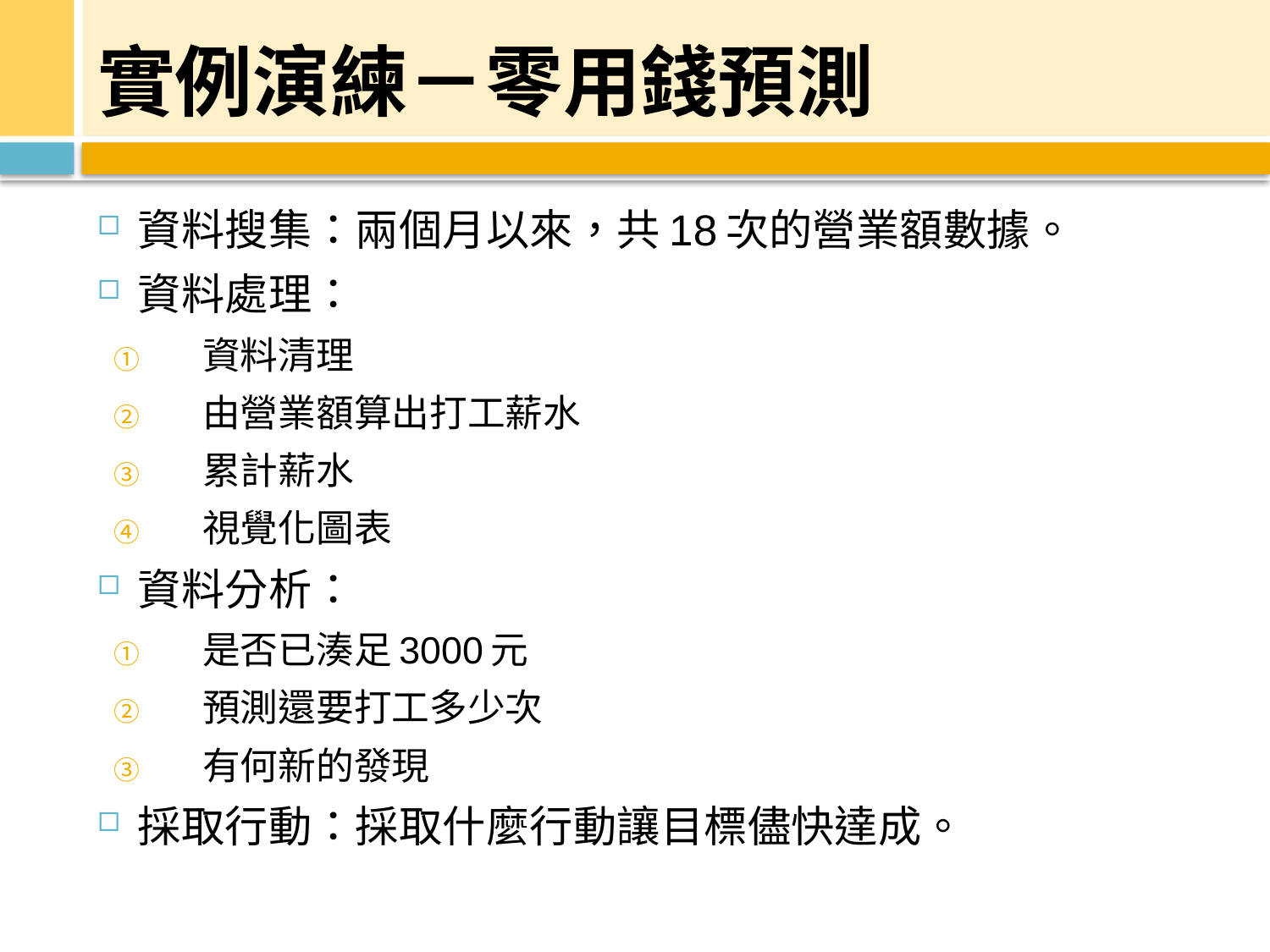

# 實例演練－零用錢預測
資料搜集：兩個月以來，共18次的營業額數據。
資料處理：
資料清理
由營業額算出打工薪水
累計薪水
視覺化圖表
資料分析：
是否已湊足3000元
預測還要打工多少次
有何新的發現
採取行動：採取什麼行動讓目標儘快達成。